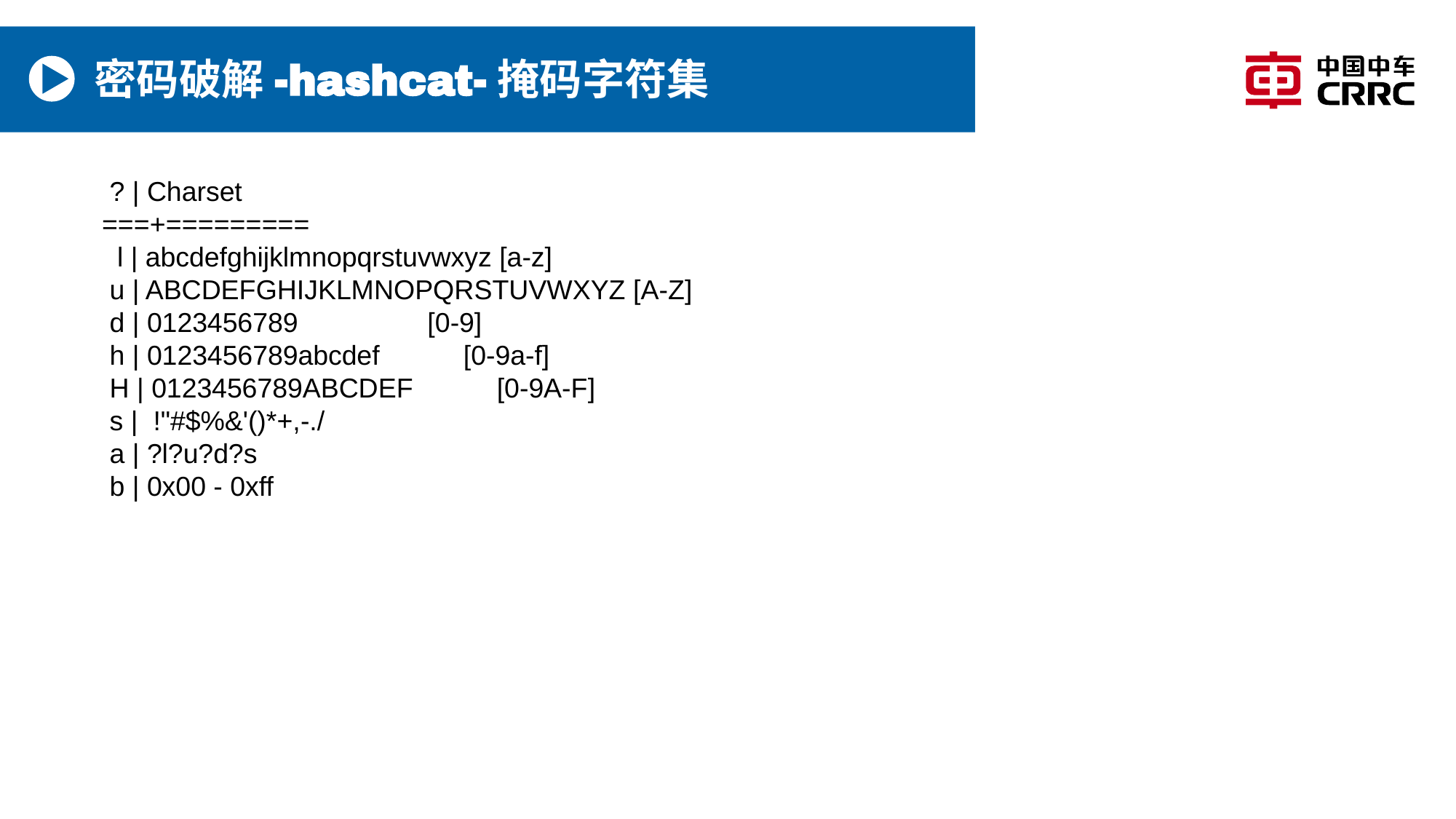

# 密码破解-hashcat-掩码字符集
  ? | Charset
 ===+=========
   l | abcdefghijklmnopqrstuvwxyz [a-z]
  u | ABCDEFGHIJKLMNOPQRSTUVWXYZ [A-Z]
  d | 0123456789                 [0-9]
  h | 0123456789abcdef           [0-9a-f]
  H | 0123456789ABCDEF           [0-9A-F]
  s |  !"#$%&'()*+,-./
  a | ?l?u?d?s
  b | 0x00 - 0xff
47